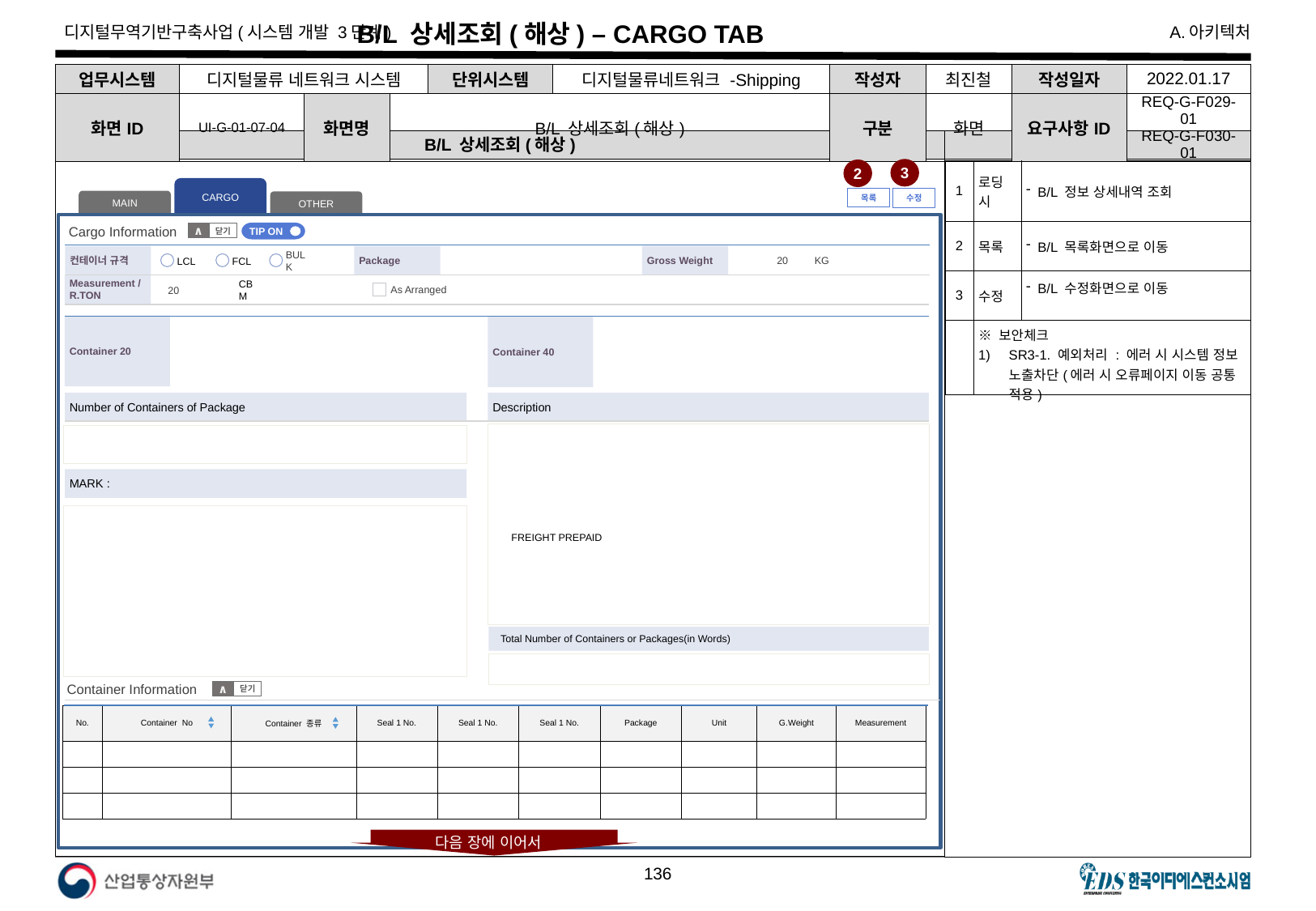

# B/L 상세조회(해상) – CARGO TAB
| 업무시스템 | 디지털물류 네트워크 시스템 |  |  | 단위시스템 | 디지털물류네트워크 -Shipping | 작성자 | 최진철 | 작성일자 | 2022.01.17 |
| --- | --- | --- | --- | --- | --- | --- | --- | --- | --- |
| 화면ID | UI-G-01-07-04 | 화면명 | B/L 상세조회(해상) |  |  | 구분 | 화면 | 요구사항ID | REQ-G-F029-01 REQ-G-F030-01 |
B/L 상세조회(해상)
화면설명

3
2

| 1 | 로딩 시 | B/L 정보 상세내역 조회 |
| --- | --- | --- |
| 2 | 목록 | B/L 목록화면으로 이동 |
| 3 | 수정 | B/L 수정화면으로 이동 |
|  | ※ 보안체크 SR3-1. 예외처리 : 에러 시 시스템 정보 노출차단(에러 시 오류페이지 이동 공통 적용) |  |
CARGO
목록
수정
MAIN
OTHER

Cargo Information
TIP ON

닫기
∧
Gross Weight
Package
컨테이너 규격
20
KG

LCL

FCL

BULK
Measurement /
R.TON
CBM
20

As Arranged
Container 20
Container 40
Number of Containers of Package
Description

MARK :

FREIGHT PREPAID
Total Number of Containers or Packages(in Words)

Container Information
닫기
∧
| No. | Container No | Container 종류 | Seal 1 No. | Seal 1 No. | Seal 1 No. | Package | Unit | G.Weight | Measurement |
| --- | --- | --- | --- | --- | --- | --- | --- | --- | --- |
|  |  |  |  |  |  |  |  |  |  |
|  |  |  |  |  |  |  |  |  |  |
|  |  |  |  |  |  |  |  |  |  |

다음 장에 이어서